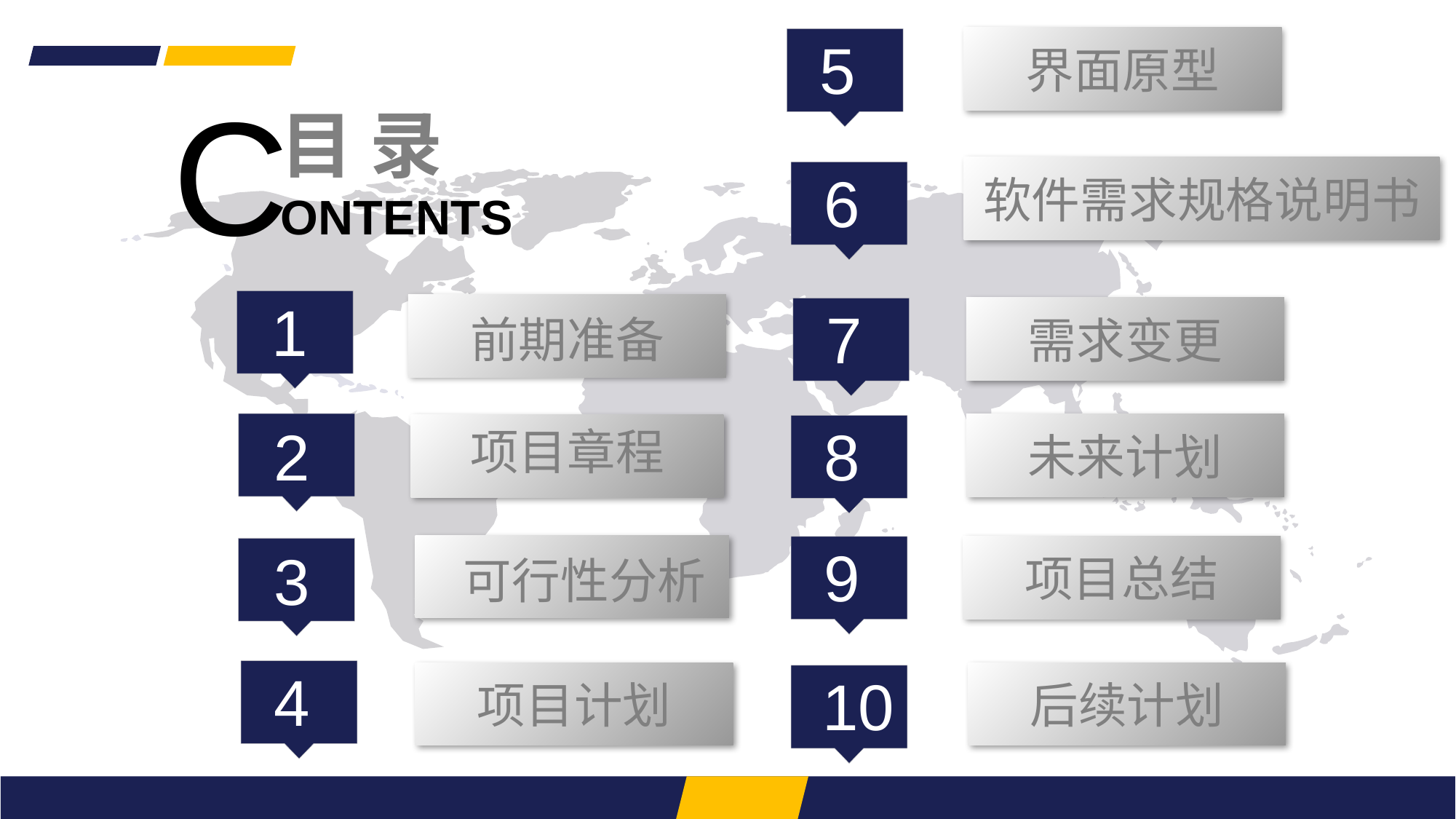

5

界面原型

目 录 ONTENTS
C
软件需求规格说明书
6

1

7

需求变更
前期准备
2

8

未来计划

项目章程
9

3

项目总结
可行性分析

4

10

项目计划
后续计划